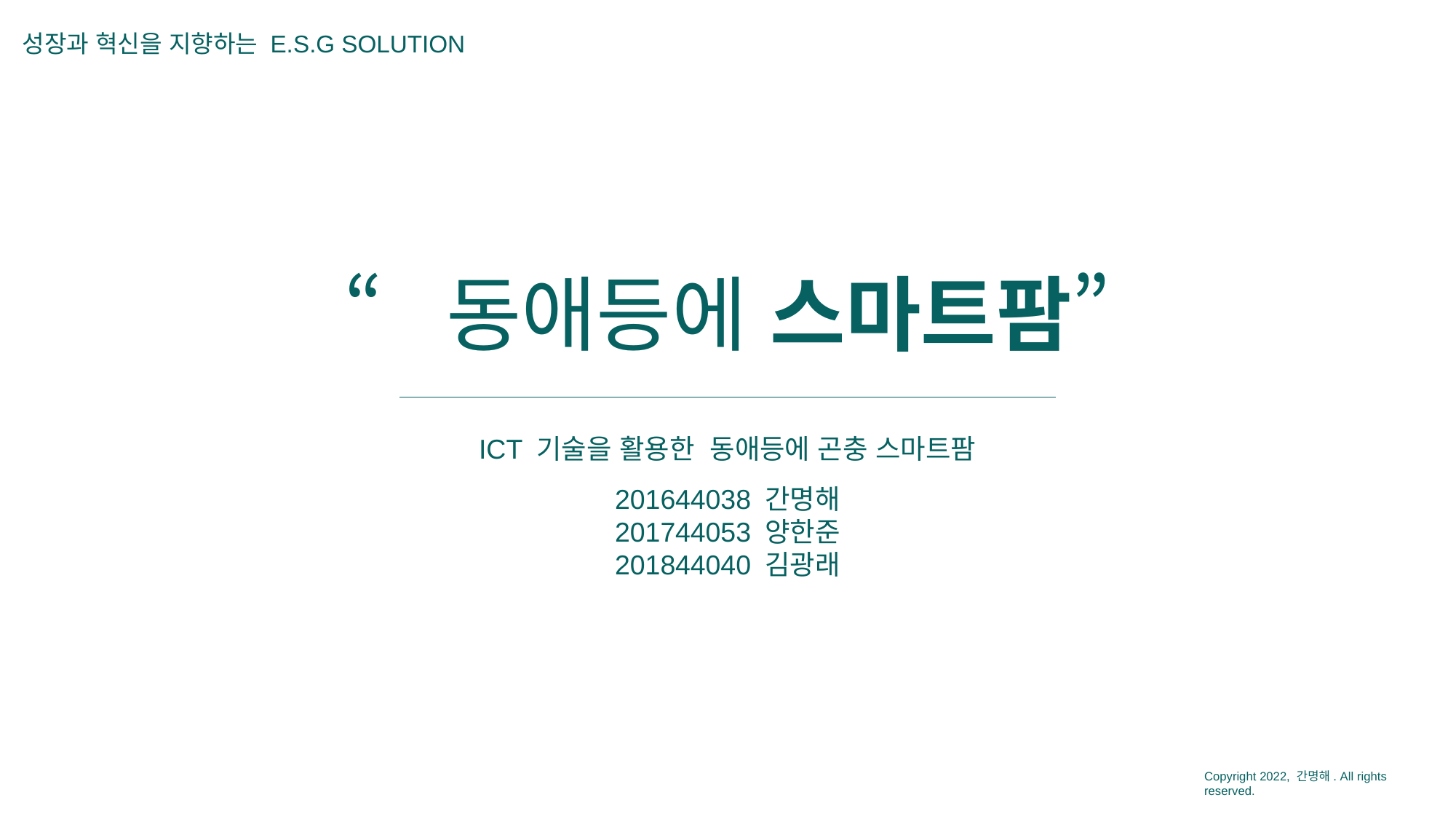

성장과 혁신을 지향하는 E.S.G SOLUTION
“동애등에 스마트팜”
ICT 기술을 활용한  동애등에 곤충 스마트팜
 201644038 간명해
201744053 양한준
201844040 김광래
Copyright 2022, 간명해. All rights reserved.